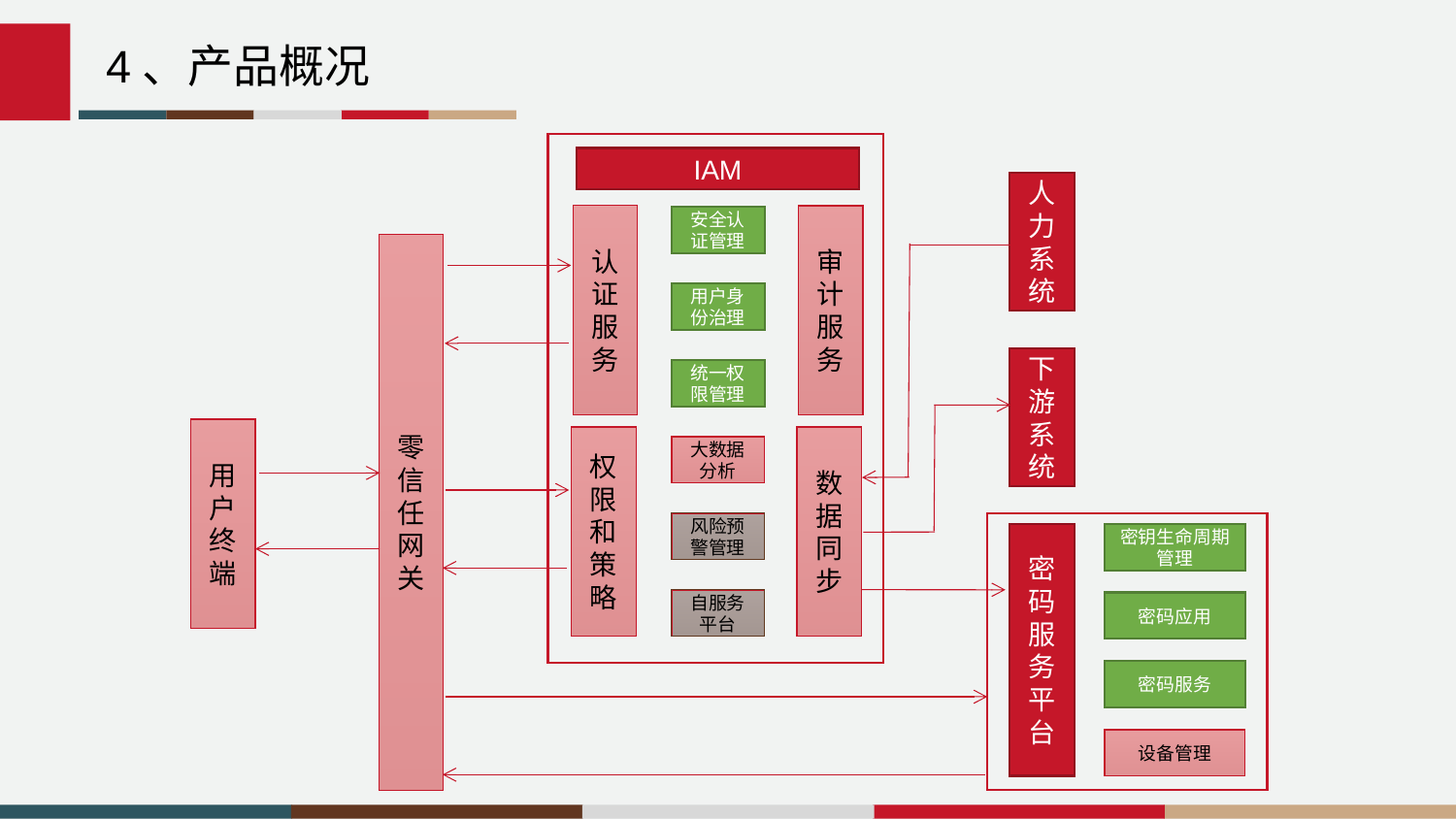

ImpTraceLabele7b36a6a063cb1856104ac76b244a51a@=

4、产品概况

IAM
人力系统
认证服务
审计服务
安全认证管理
零信任网关
用户身份治理
下游系统
统一权限管理
用户终端
权限和策略
数据同步
大数据分析
风险预警管理

密码服务
平台
密钥生命周期管理
自服务平台
密码应用
密码服务
设备管理